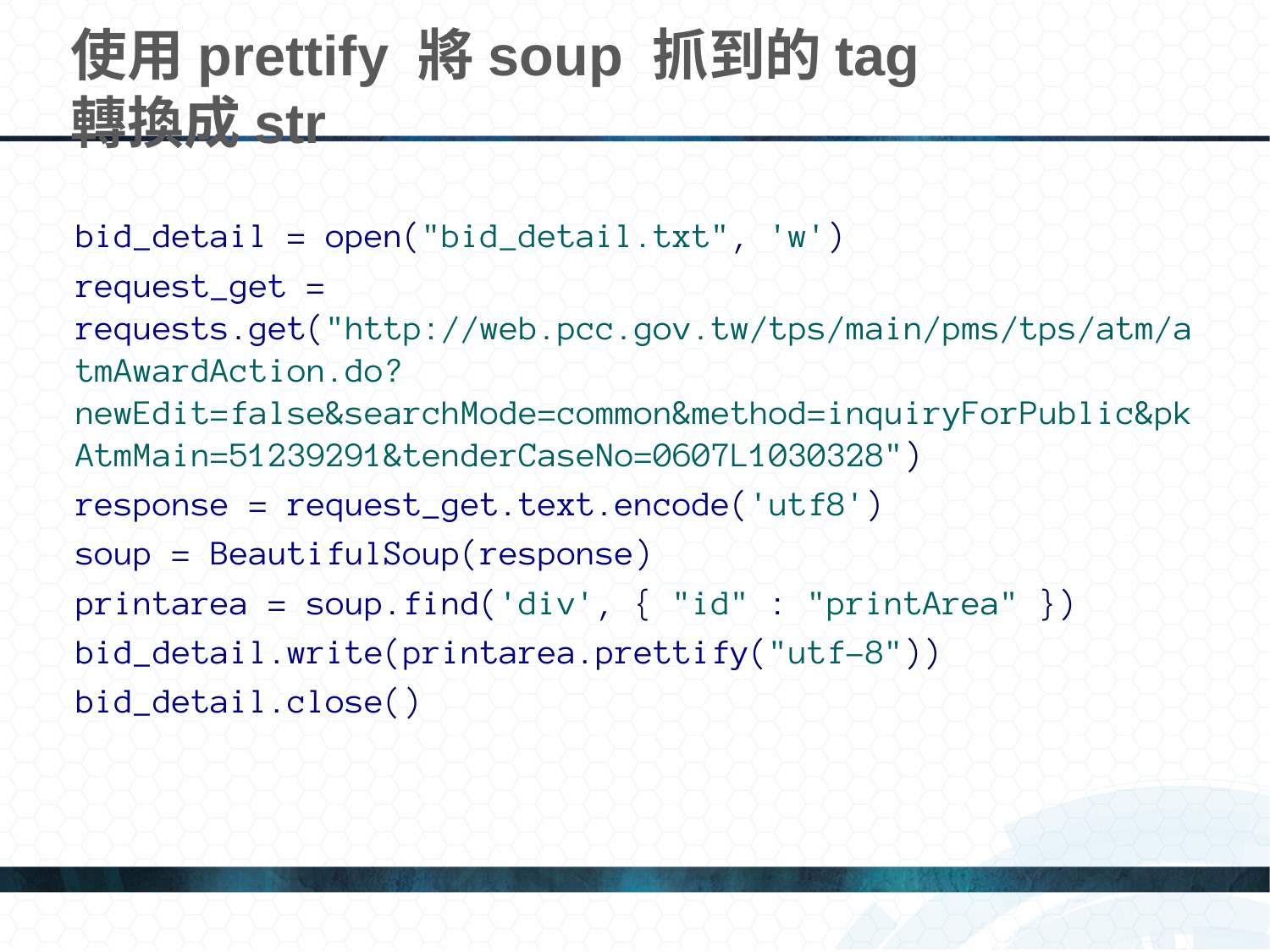

# 使用prettify 將soup 抓到的tag 轉換成str
bid_detail = open("bid_detail.txt", 'w')
request_get = requests.get("http://web.pcc.gov.tw/tps/main/pms/tps/atm/atmAwardAction.do?newEdit=false&searchMode=common&method=inquiryForPublic&pkAtmMain=51239291&tenderCaseNo=0607L1030328")
response = request_get.text.encode('utf8')
soup = BeautifulSoup(response)
printarea = soup.find('div', { "id" : "printArea" })
bid_detail.write(printarea.prettify("utf-8"))
bid_detail.close()